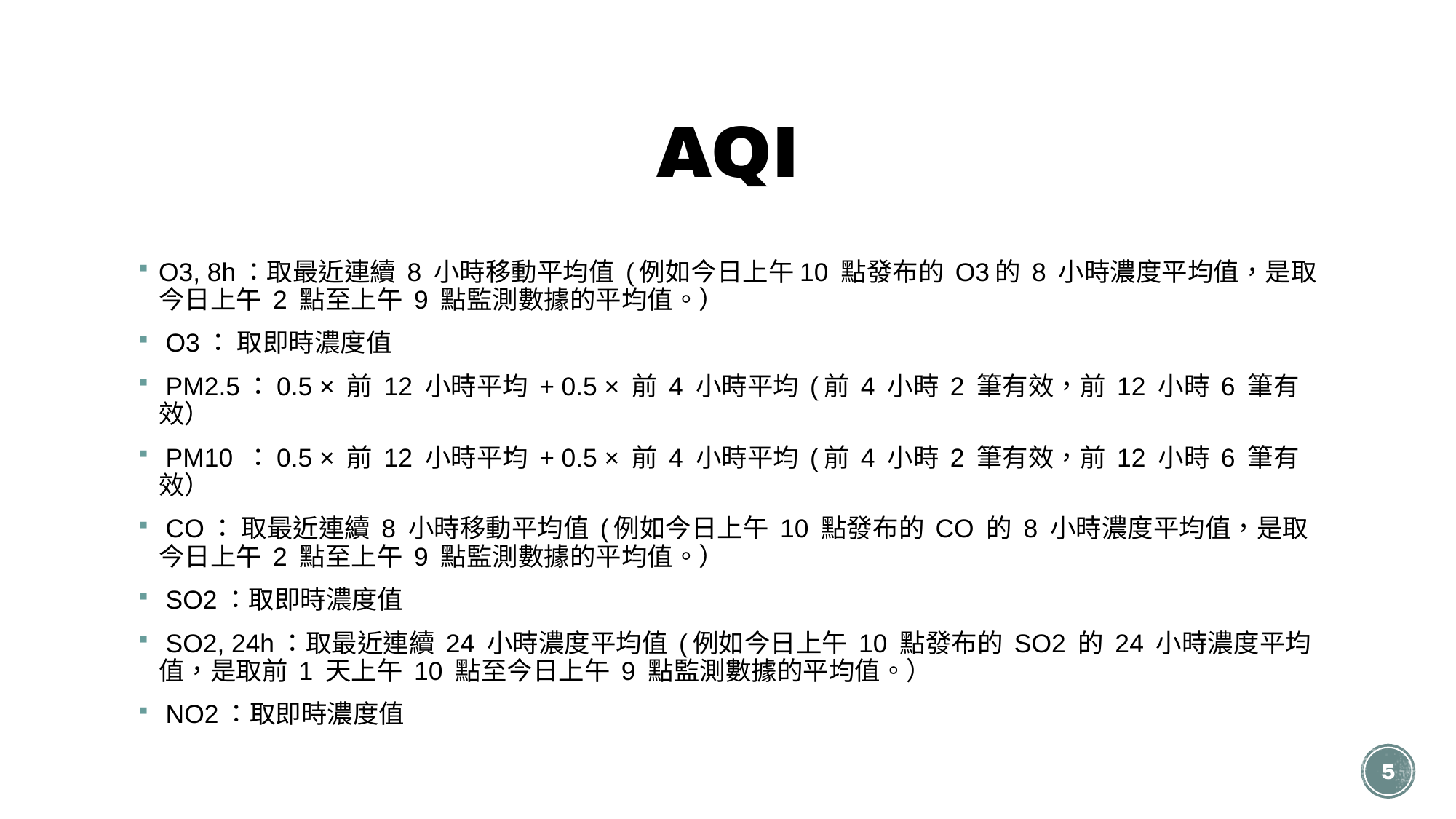

# AQI
O3, 8h：取最近連續 8 小時移動平均值 (例如今日上午10 點發布的 O3的 8 小時濃度平均值，是取今日上午 2 點至上午 9 點監測數據的平均值。）
 O3： 取即時濃度值
 PM2.5：0.5 × 前 12 小時平均 + 0.5 × 前 4 小時平均 (前 4 小時 2 筆有效，前 12 小時 6 筆有效）
 PM10 ：0.5 × 前 12 小時平均 + 0.5 × 前 4 小時平均 (前 4 小時 2 筆有效，前 12 小時 6 筆有效）
 CO： 取最近連續 8 小時移動平均值 (例如今日上午 10 點發布的 CO 的 8 小時濃度平均值，是取今日上午 2 點至上午 9 點監測數據的平均值。）
 SO2：取即時濃度值
 SO2, 24h：取最近連續 24 小時濃度平均值 (例如今日上午 10 點發布的 SO2 的 24 小時濃度平均值，是取前 1 天上午 10 點至今日上午 9 點監測數據的平均值。）
 NO2：取即時濃度值
5